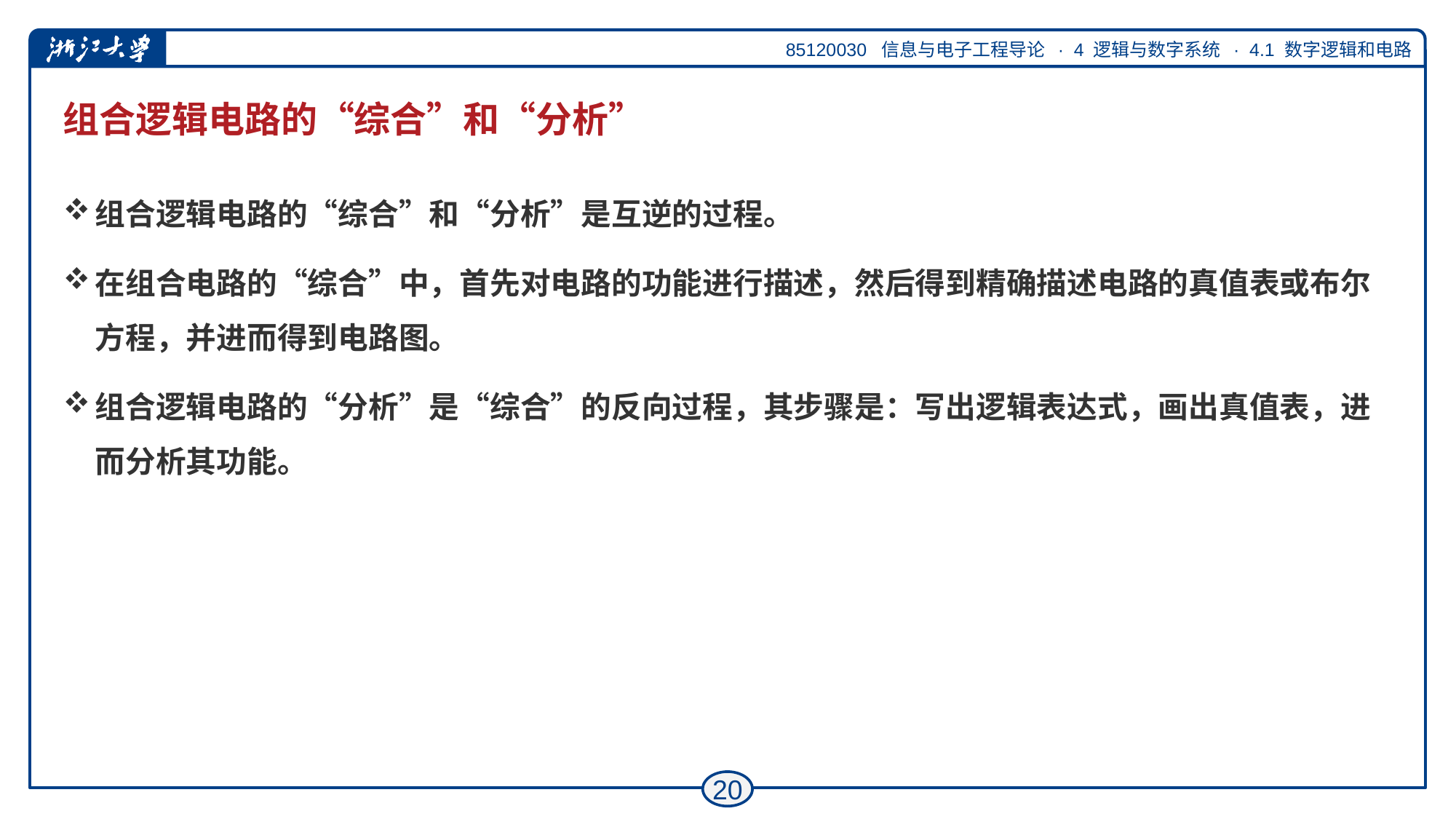

# 组合逻辑电路的“综合”和“分析”
组合逻辑电路的“综合”和“分析”是互逆的过程。
在组合电路的“综合”中，首先对电路的功能进行描述，然后得到精确描述电路的真值表或布尔方程，并进而得到电路图。
组合逻辑电路的“分析”是“综合”的反向过程，其步骤是：写出逻辑表达式，画出真值表，进而分析其功能。